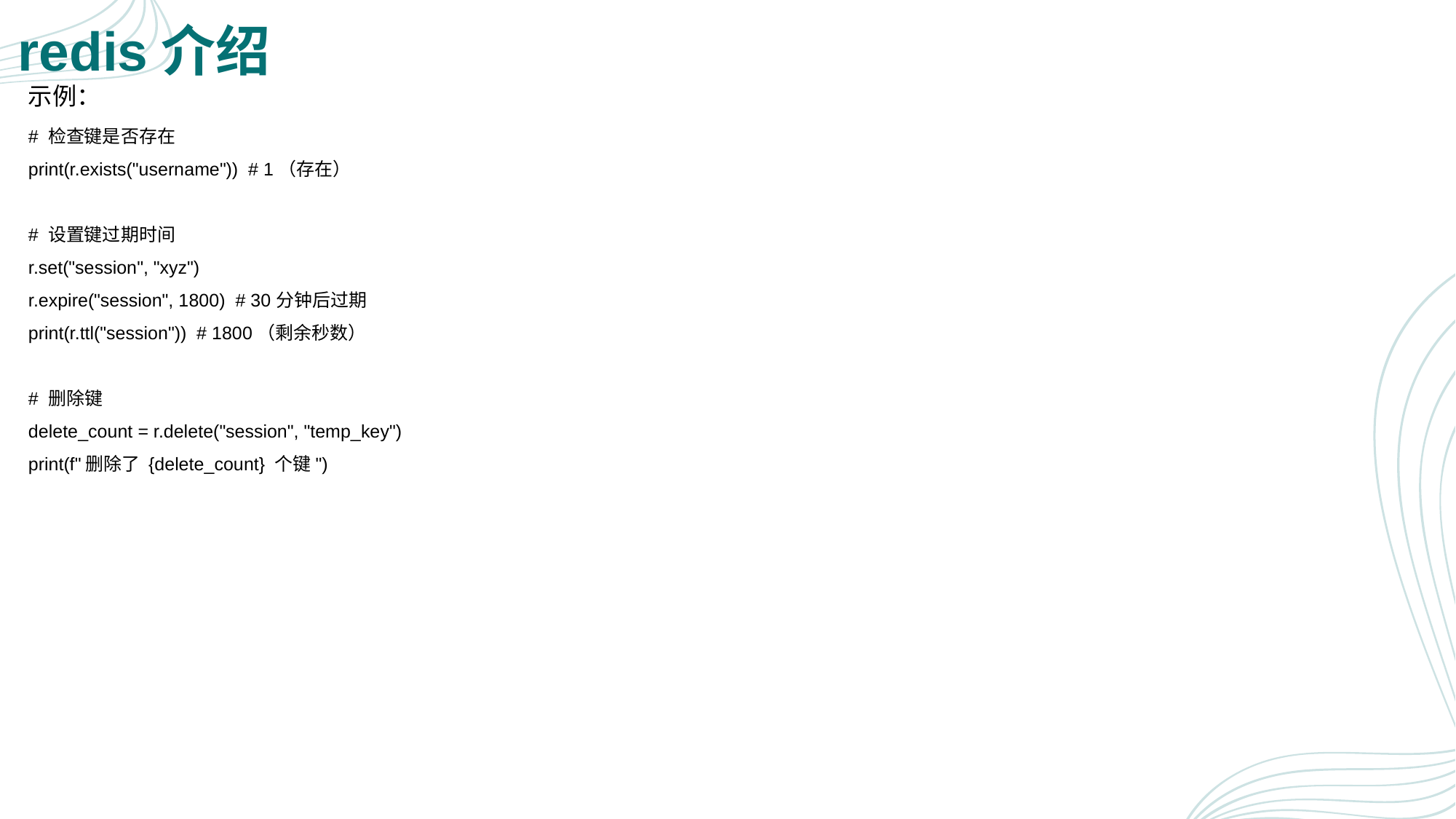

# redis介绍
示例：
# 检查键是否存在
print(r.exists("username"))  # 1（存在）

# 设置键过期时间
r.set("session", "xyz")
r.expire("session", 1800)  # 30分钟后过期
print(r.ttl("session"))  # 1800（剩余秒数）

# 删除键
delete_count = r.delete("session", "temp_key")
print(f"删除了 {delete_count} 个键")